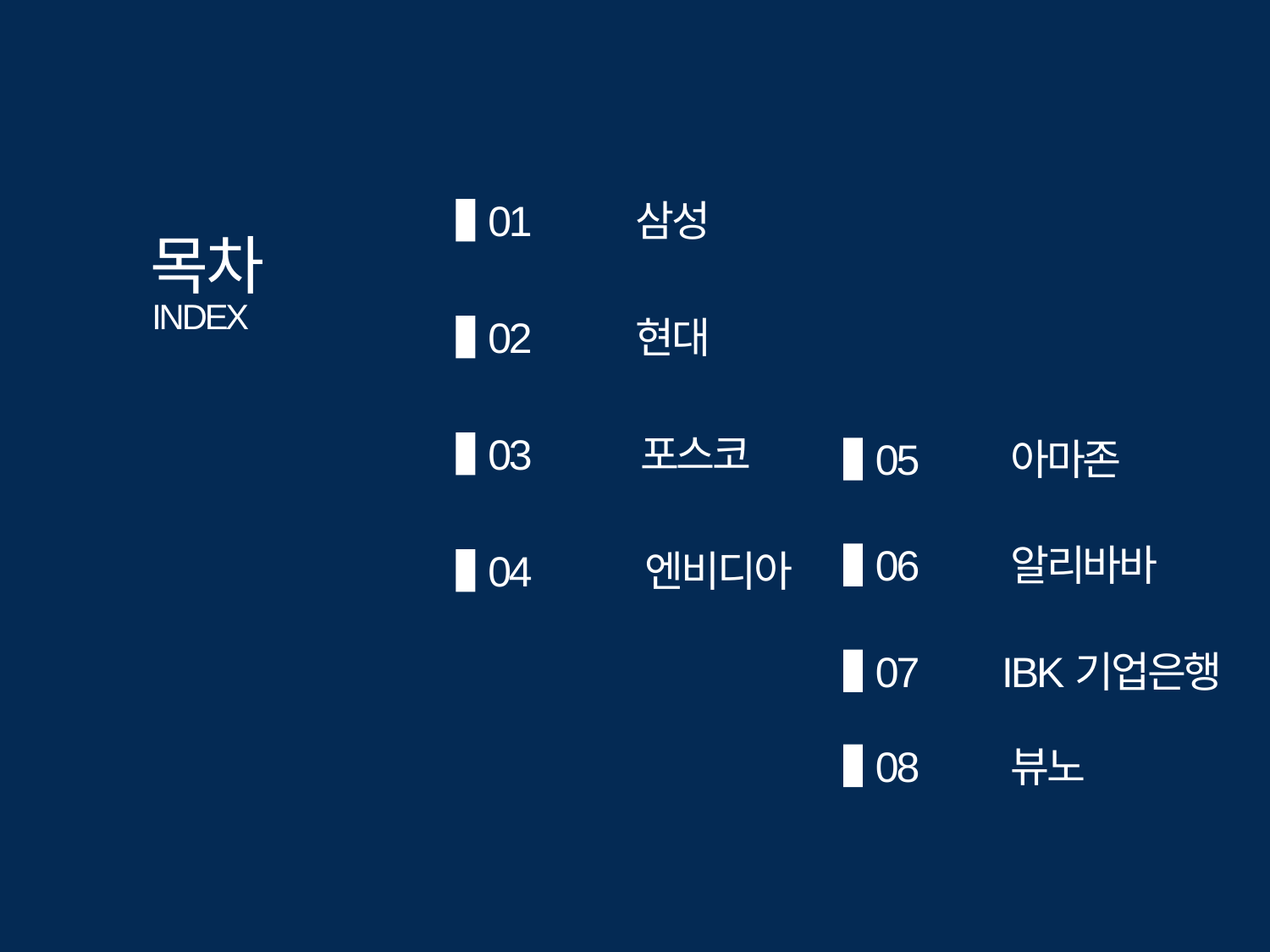

01
삼성

목차
INDEX
02
현대

03
포스코
05
아마존

06
알리바바
04
엔비디아

07
IBK기업은행

08
뷰노